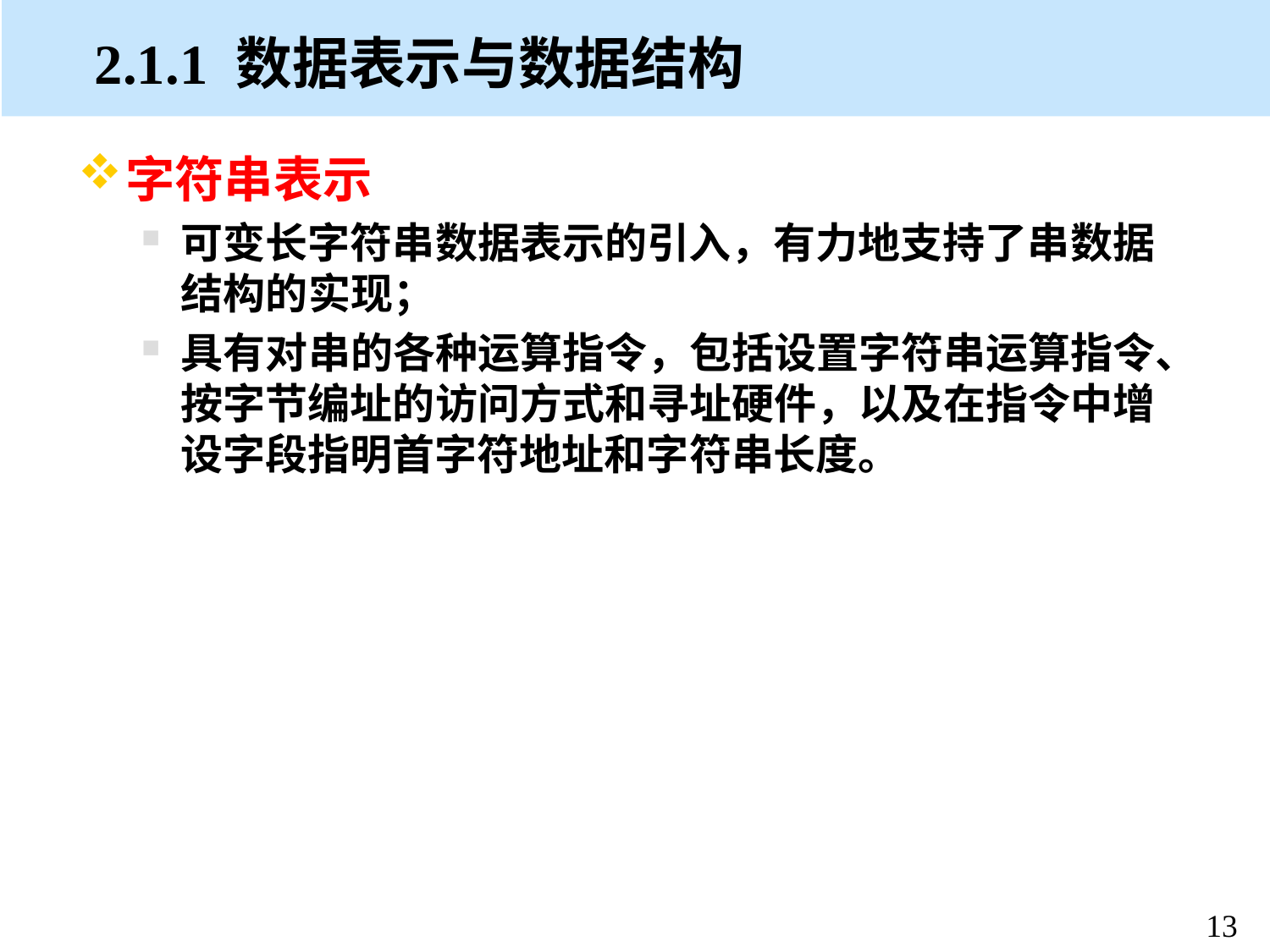

# 2.1.1 数据表示与数据结构
字符串表示
可变长字符串数据表示的引入，有力地支持了串数据结构的实现；
具有对串的各种运算指令，包括设置字符串运算指令、按字节编址的访问方式和寻址硬件，以及在指令中增设字段指明首字符地址和字符串长度。